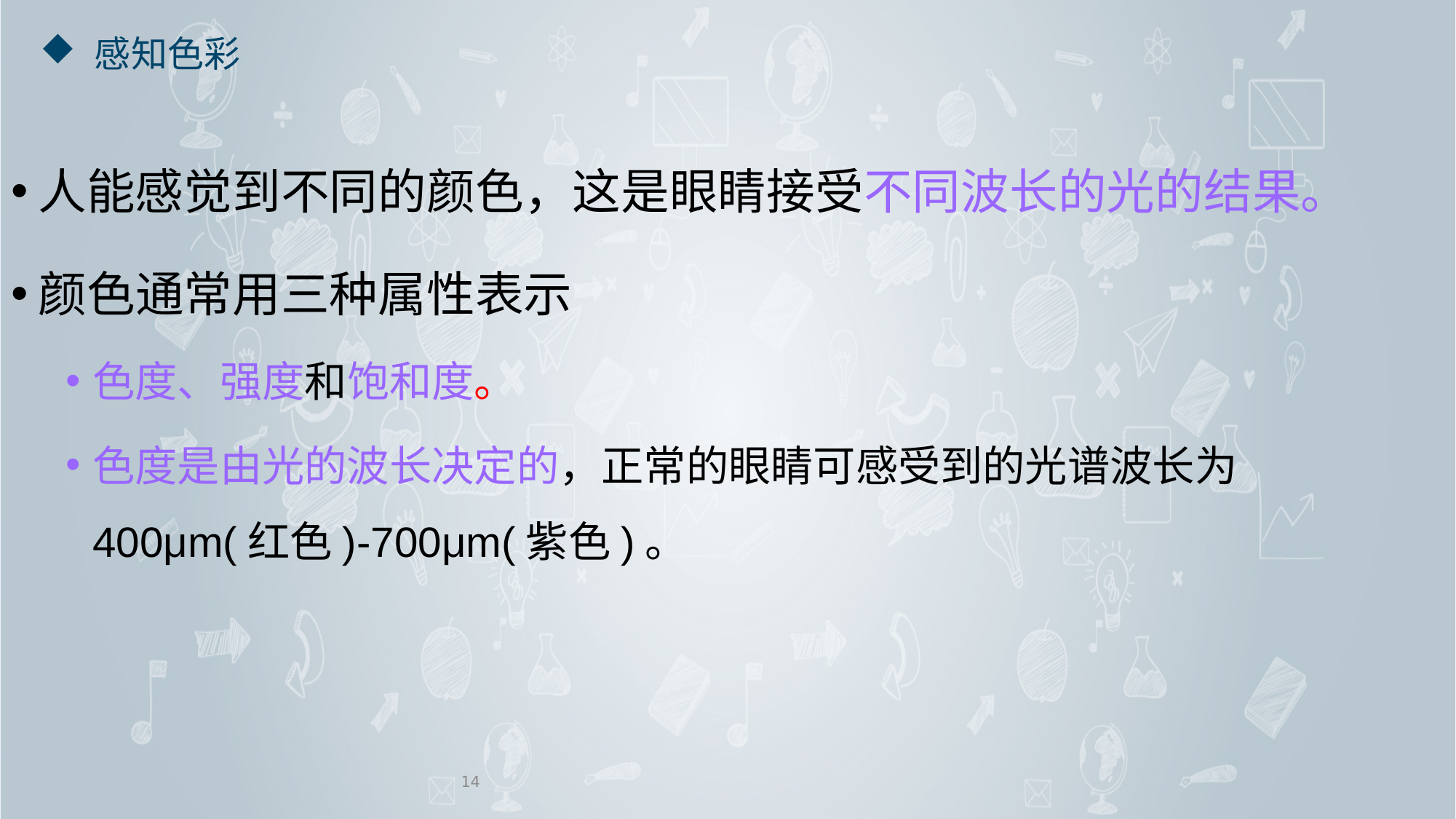

# 感知色彩
人能感觉到不同的颜色，这是眼睛接受不同波长的光的结果。
颜色通常用三种属性表示
色度、强度和饱和度。
色度是由光的波长决定的，正常的眼睛可感受到的光谱波长为400μm(红色)-700μm(紫色)。
14